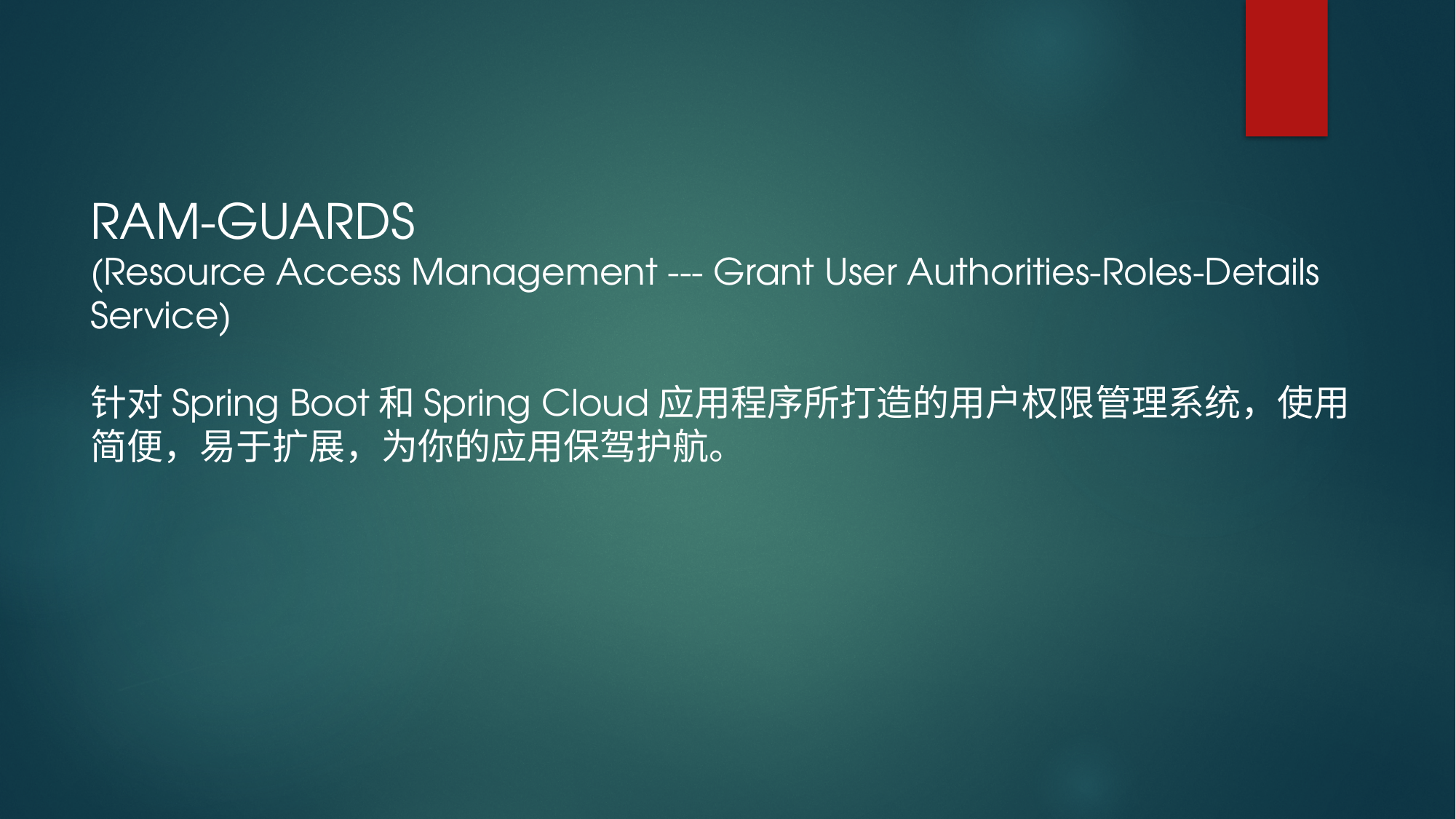

RAM-GUARDS
(Resource Access Management --- Grant User Authorities-Roles-Details Service)

针对Spring Boot和Spring Cloud应用程序所打造的用户权限管理系统，使用简便，易于扩展，为你的应用保驾护航。